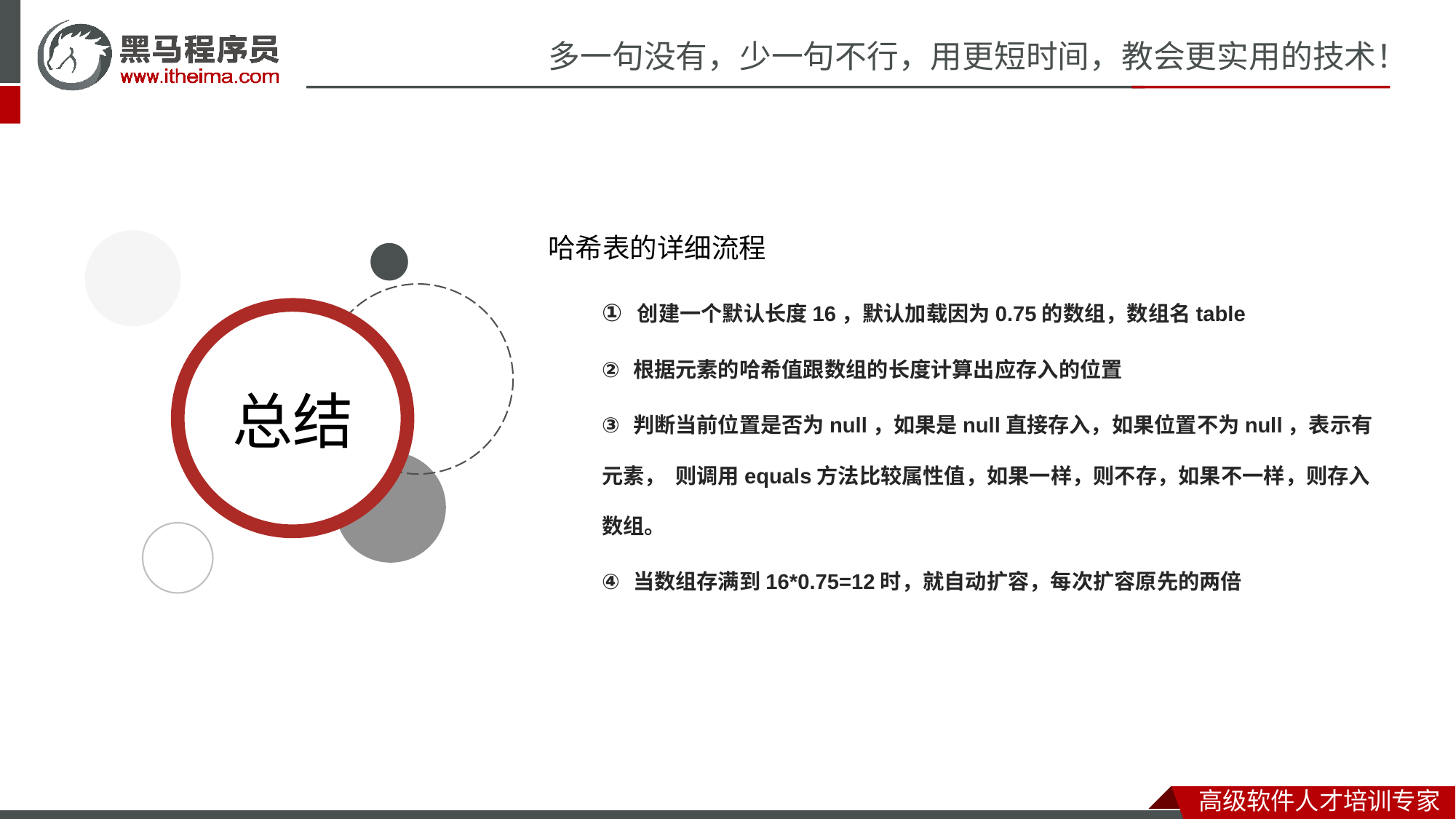

哈希表的详细流程
 创建一个默认长度16，默认加载因为0.75的数组，数组名table
 根据元素的哈希值跟数组的长度计算出应存入的位置
 判断当前位置是否为null，如果是null直接存入，如果位置不为null，表示有元素，  则调用equals方法比较属性值，如果一样，则不存，如果不一样，则存入数组。
 当数组存满到16*0.75=12时，就自动扩容，每次扩容原先的两倍